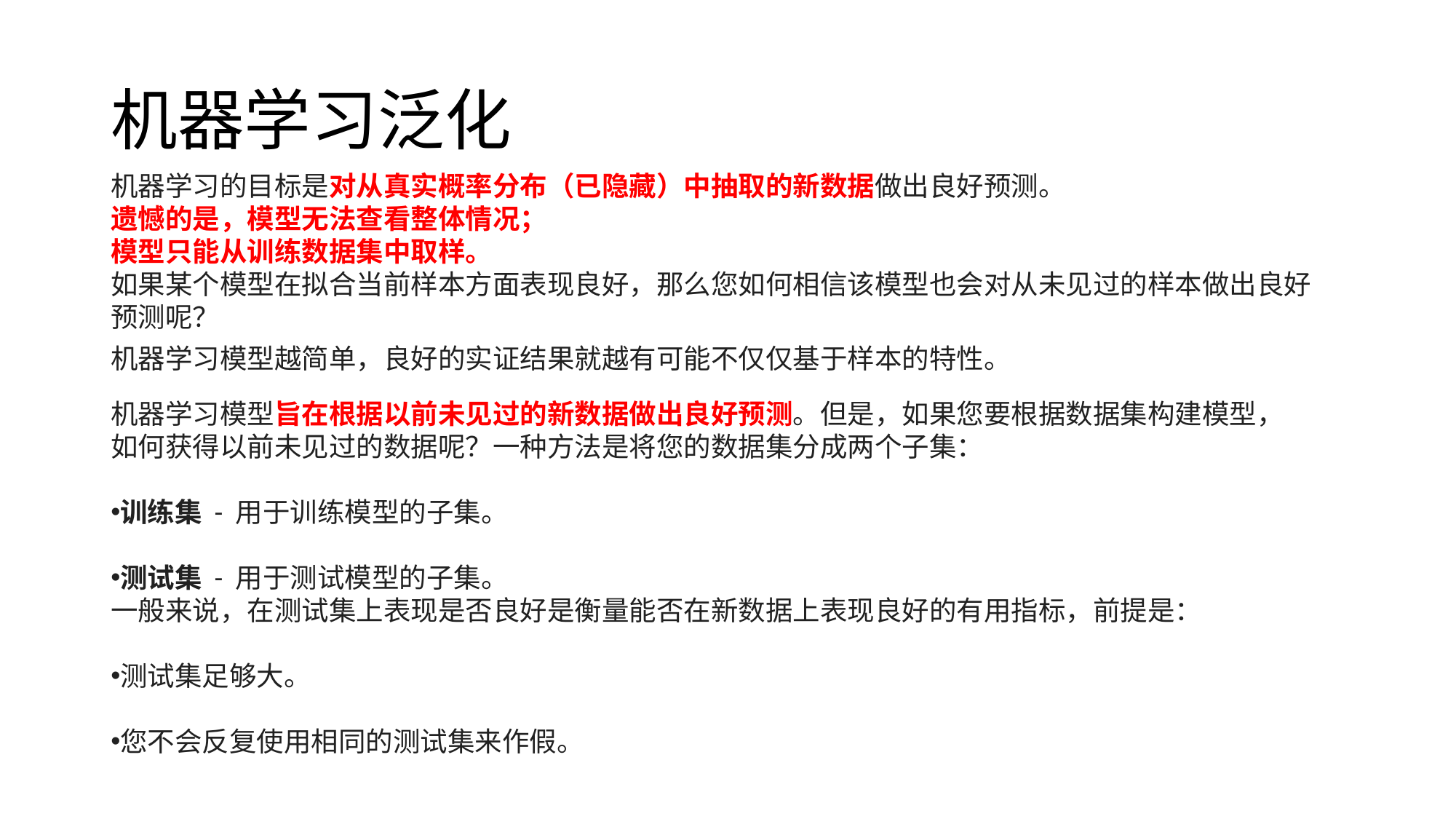

# 机器学习泛化
机器学习的目标是对从真实概率分布（已隐藏）中抽取的新数据做出良好预测。
遗憾的是，模型无法查看整体情况；
模型只能从训练数据集中取样。
如果某个模型在拟合当前样本方面表现良好，那么您如何相信该模型也会对从未见过的样本做出良好预测呢？
机器学习模型越简单，良好的实证结果就越有可能不仅仅基于样本的特性。
机器学习模型旨在根据以前未见过的新数据做出良好预测。但是，如果您要根据数据集构建模型，如何获得以前未见过的数据呢？一种方法是将您的数据集分成两个子集：

训练集 - 用于训练模型的子集。

测试集 - 用于测试模型的子集。
一般来说，在测试集上表现是否良好是衡量能否在新数据上表现良好的有用指标，前提是：

测试集足够大。

您不会反复使用相同的测试集来作假。